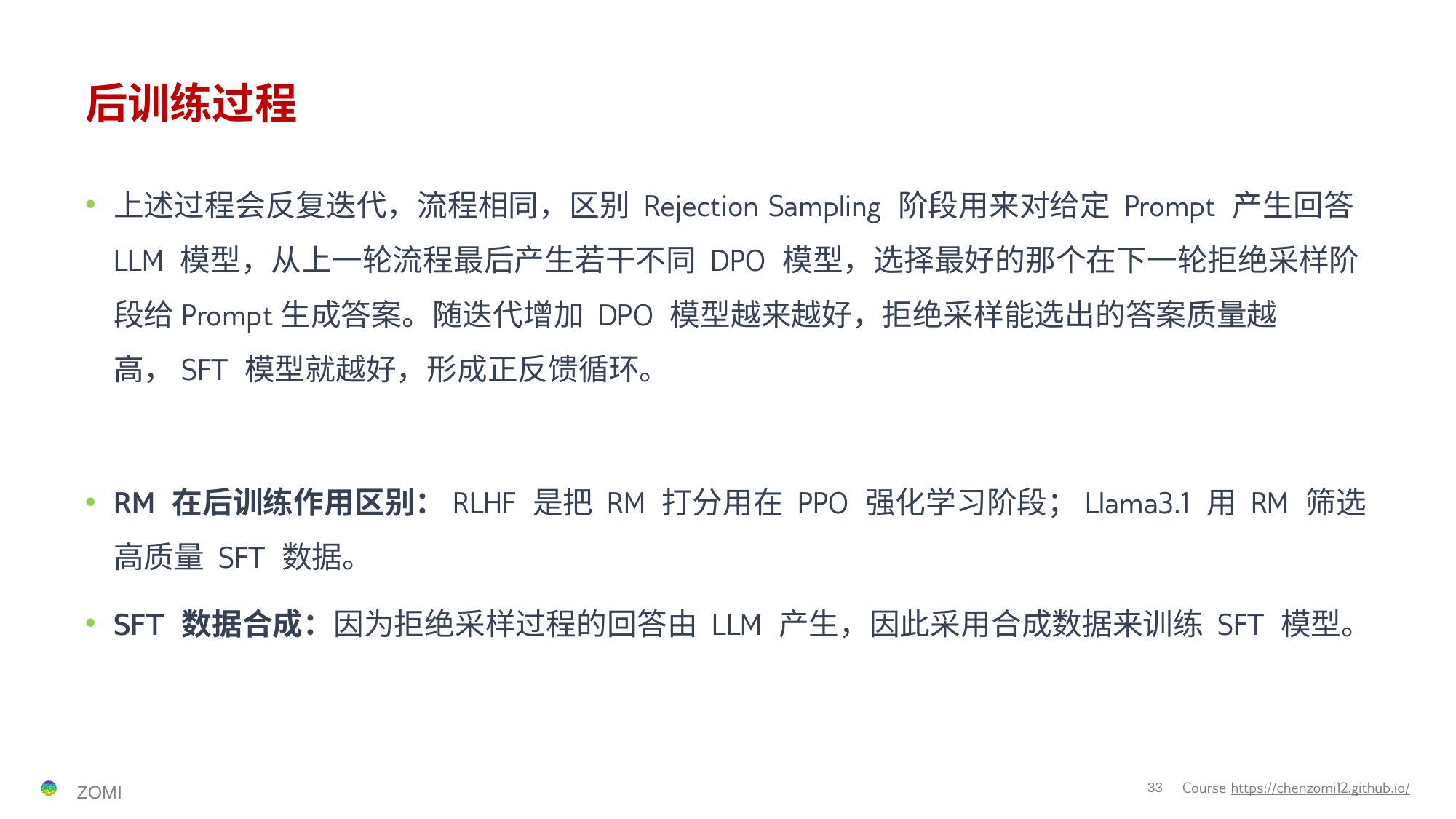

# 后训练过程
上述过程会反复迭代，流程相同，区别 Rejection Sampling 阶段用来对给定 Prompt 产生回答 LLM 模型，从上一轮流程最后产生若干不同 DPO 模型，选择最好的那个在下一轮拒绝采样阶段给Prompt生成答案。随迭代增加 DPO 模型越来越好，拒绝采样能选出的答案质量越高，SFT 模型就越好，形成正反馈循环。

RM 在后训练作用区别：RLHF 是把 RM 打分用在 PPO 强化学习阶段；Llama3.1 用 RM 筛选高质量 SFT 数据。
SFT 数据合成：因为拒绝采样过程的回答由 LLM 产生，因此采用合成数据来训练 SFT 模型。